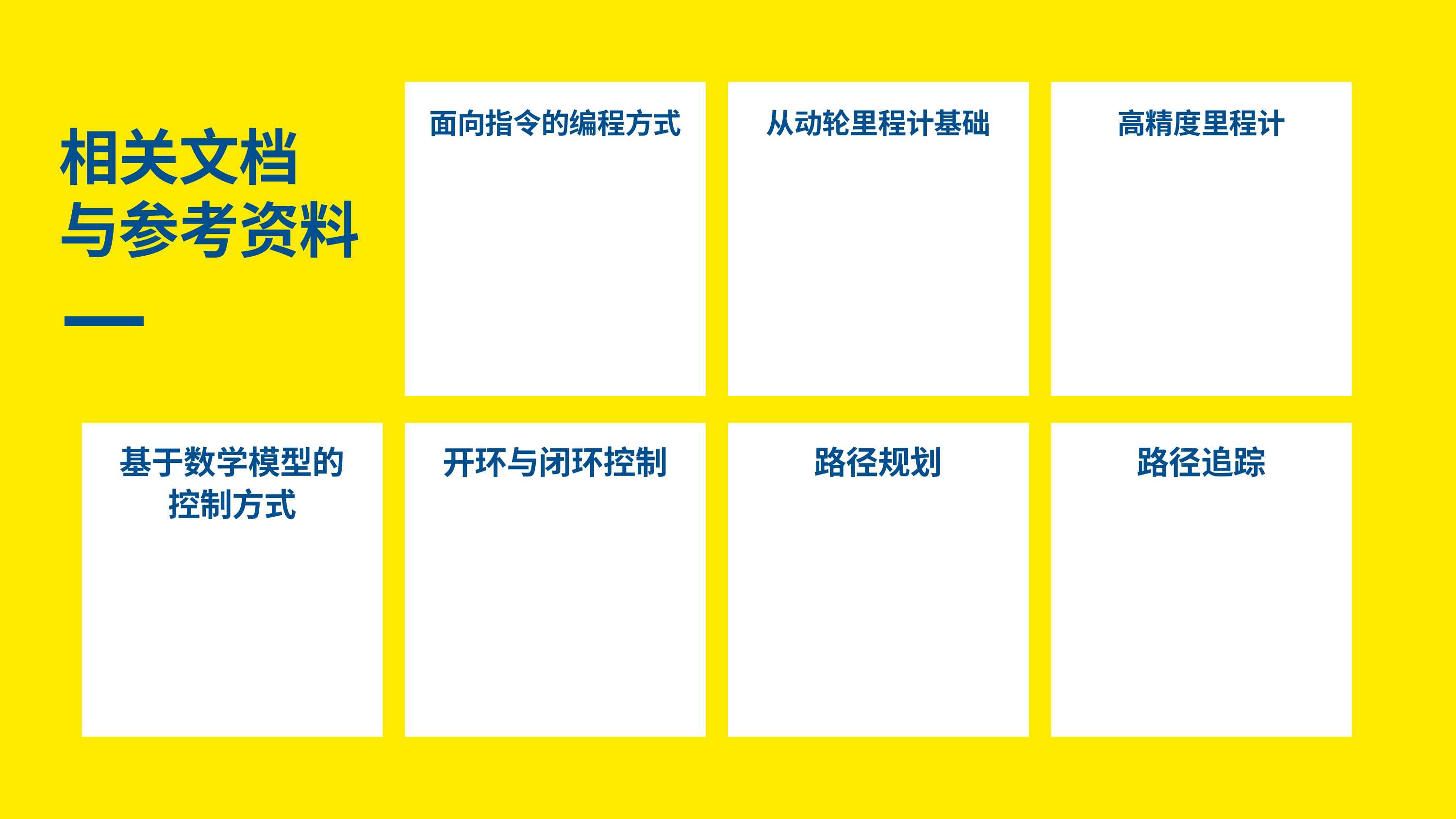

从动轮里程计基础
高精度里程计
面向指令的编程方式
相关文档
与参考资料

基于数学模型的
控制方式
开环与闭环控制
路径追踪
路径规划